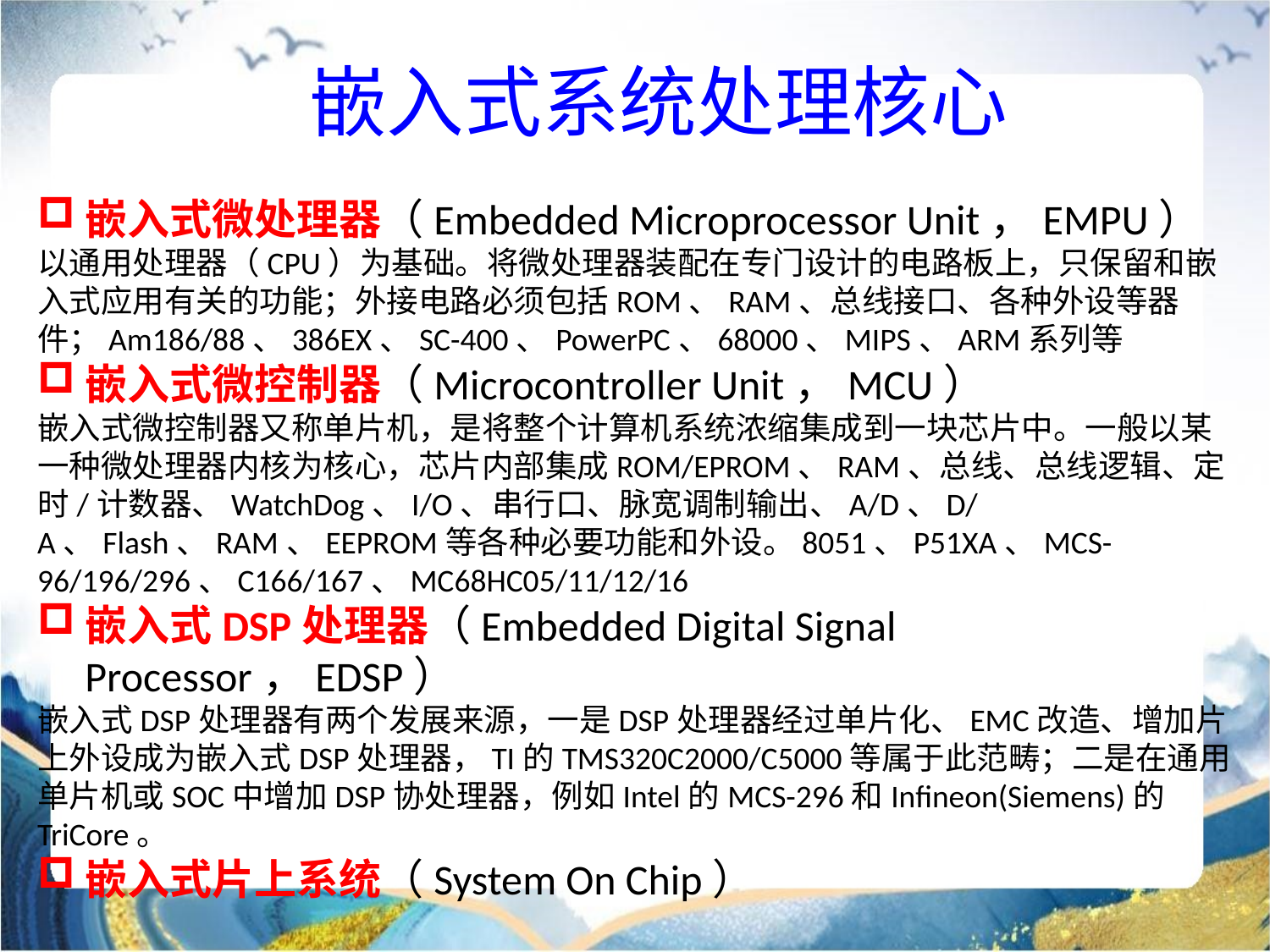

嵌入式系统处理核心

嵌入式微处理器（Embedded Microprocessor Unit，EMPU）
以通用处理器（CPU）为基础。将微处理器装配在专门设计的电路板上，只保留和嵌入式应用有关的功能；外接电路必须包括ROM、RAM、总线接口、各种外设等器件；Am186/88、386EX、SC-400、PowerPC、68000、MIPS、ARM系列等
嵌入式微控制器（Microcontroller Unit，MCU）
嵌入式微控制器又称单片机，是将整个计算机系统浓缩集成到一块芯片中。一般以某一种微处理器内核为核心，芯片内部集成ROM/EPROM、RAM、总线、总线逻辑、定时/计数器、WatchDog、I/O、串行口、脉宽调制输出、A/D、D/A、Flash、RAM、EEPROM等各种必要功能和外设。8051、P51XA、MCS-96/196/296、C166/167、MC68HC05/11/12/16
嵌入式DSP处理器（Embedded Digital Signal Processor，EDSP）
嵌入式DSP处理器有两个发展来源，一是DSP处理器经过单片化、EMC改造、增加片上外设成为嵌入式DSP处理器，TI的TMS320C2000/C5000等属于此范畴；二是在通用单片机或SOC中增加DSP协处理器，例如Intel的MCS-296和Infineon(Siemens)的TriCore。
嵌入式片上系统（System On Chip）